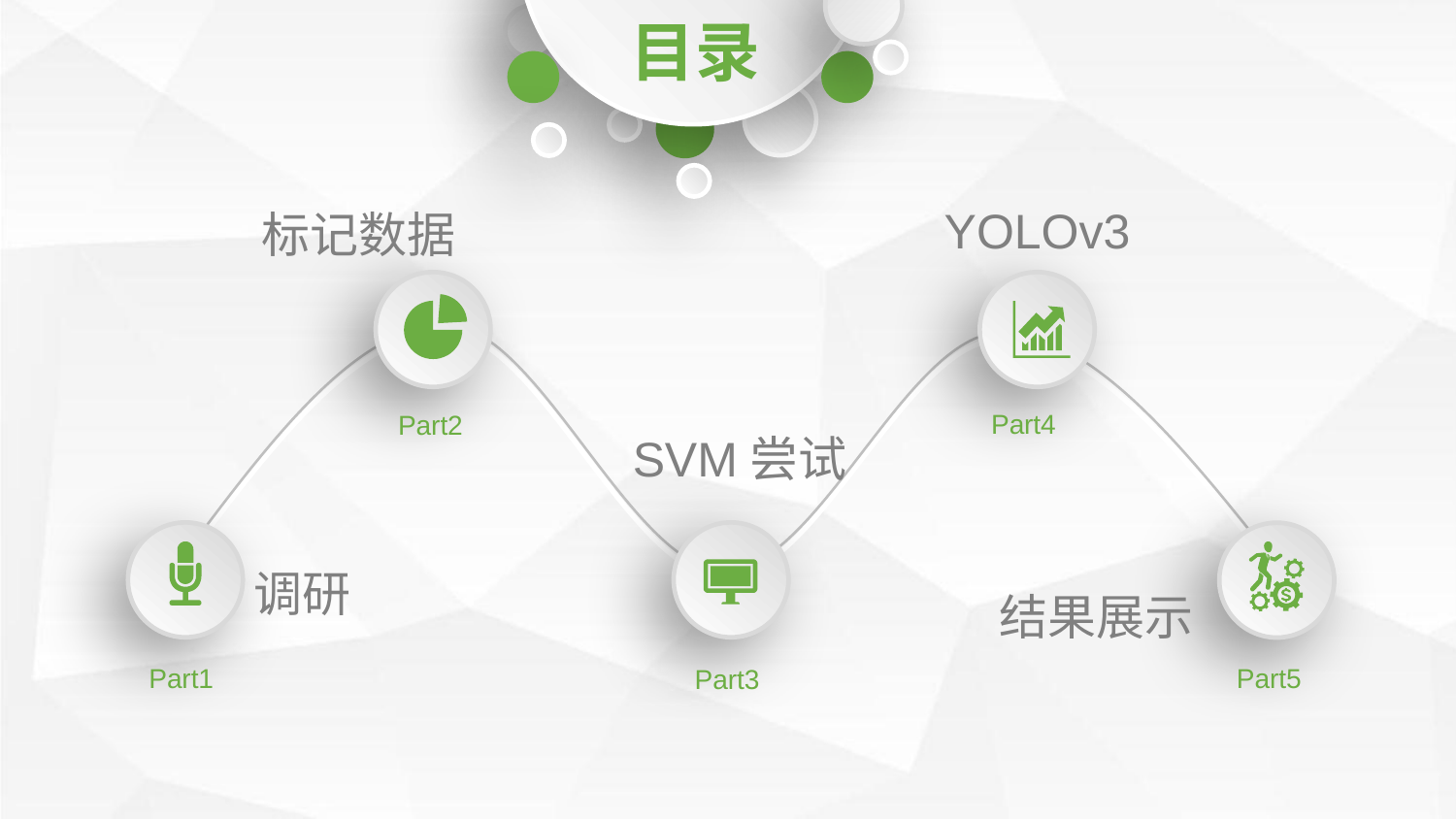

目录

YOLOv3
标记数据

Part4
Part2
SVM尝试

调研
结果展示
Part1
Part5
Part3